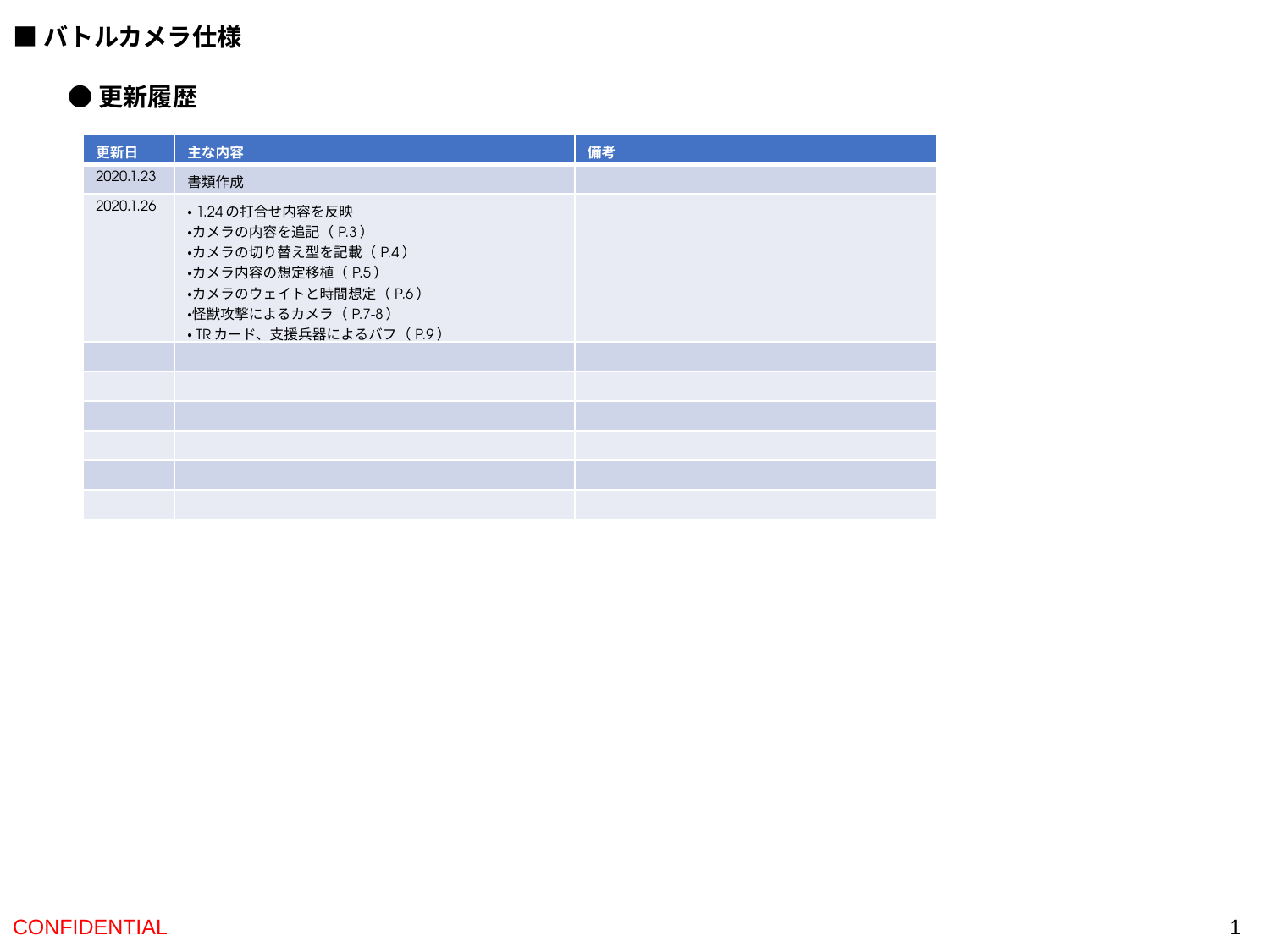

■バトルカメラ仕様
●更新履歴
| 更新日 | 主な内容 | 備考 |
| --- | --- | --- |
| 2020.1.23 | 書類作成 |  |
| 2020.1.26 | ・1.24の打合せ内容を反映 ・カメラの内容を追記（P.3） ・カメラの切り替え型を記載（P.4） ・カメラ内容の想定移植（P.5） ・カメラのウェイトと時間想定（P.6） ・怪獣攻撃によるカメラ（P.7-8） ・TRカード、支援兵器によるバフ（P.9） ・武器、バトル効果によるバフ・デバフ（P.10） |  |
|  |  |  |
|  |  |  |
|  |  |  |
|  |  |  |
|  |  |  |
|  |  |  |
1
CONFIDENTIAL